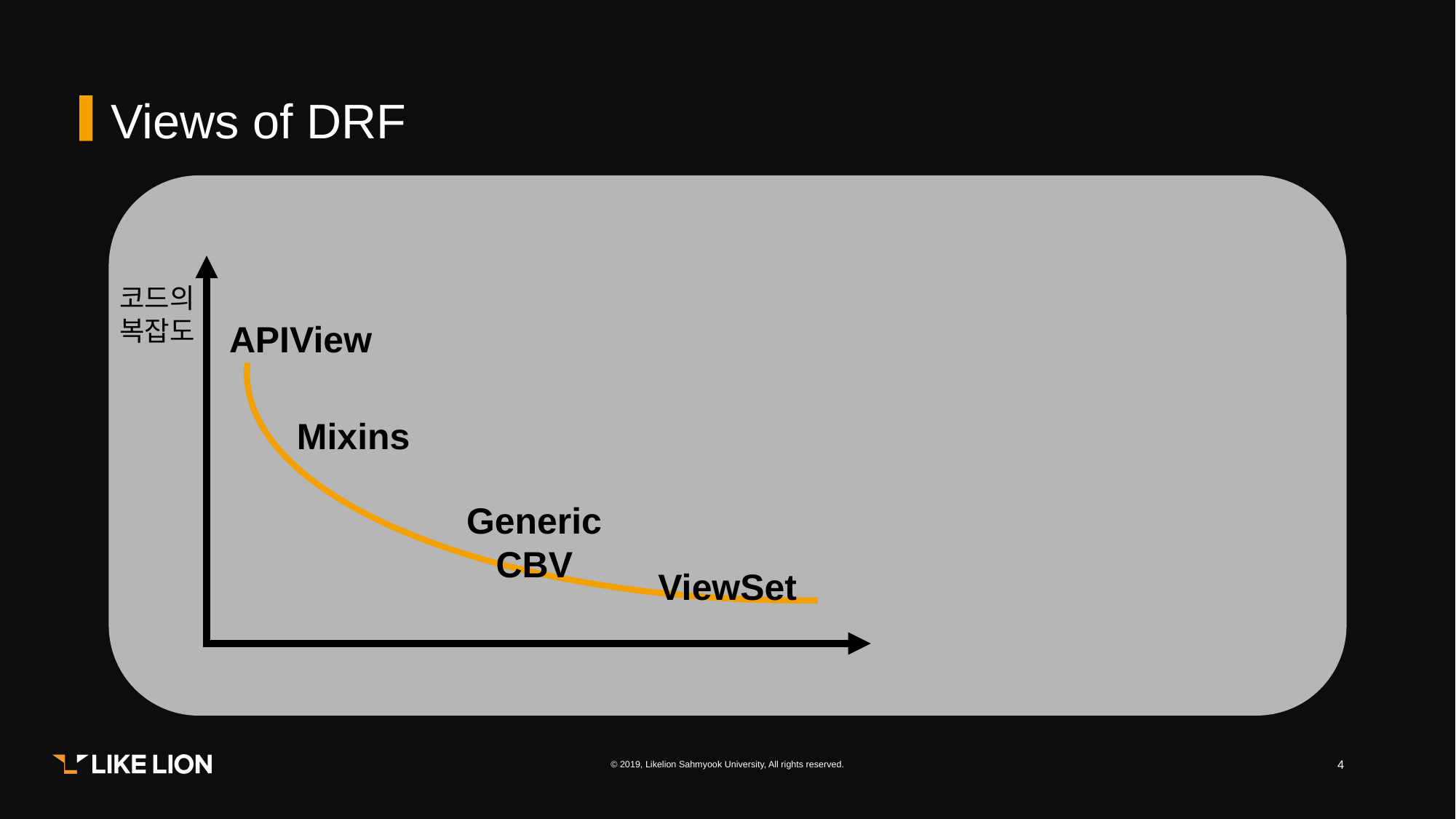

# Views of DRF

코드의 복잡도
APIView
Mixins
Generic CBV
ViewSet
4